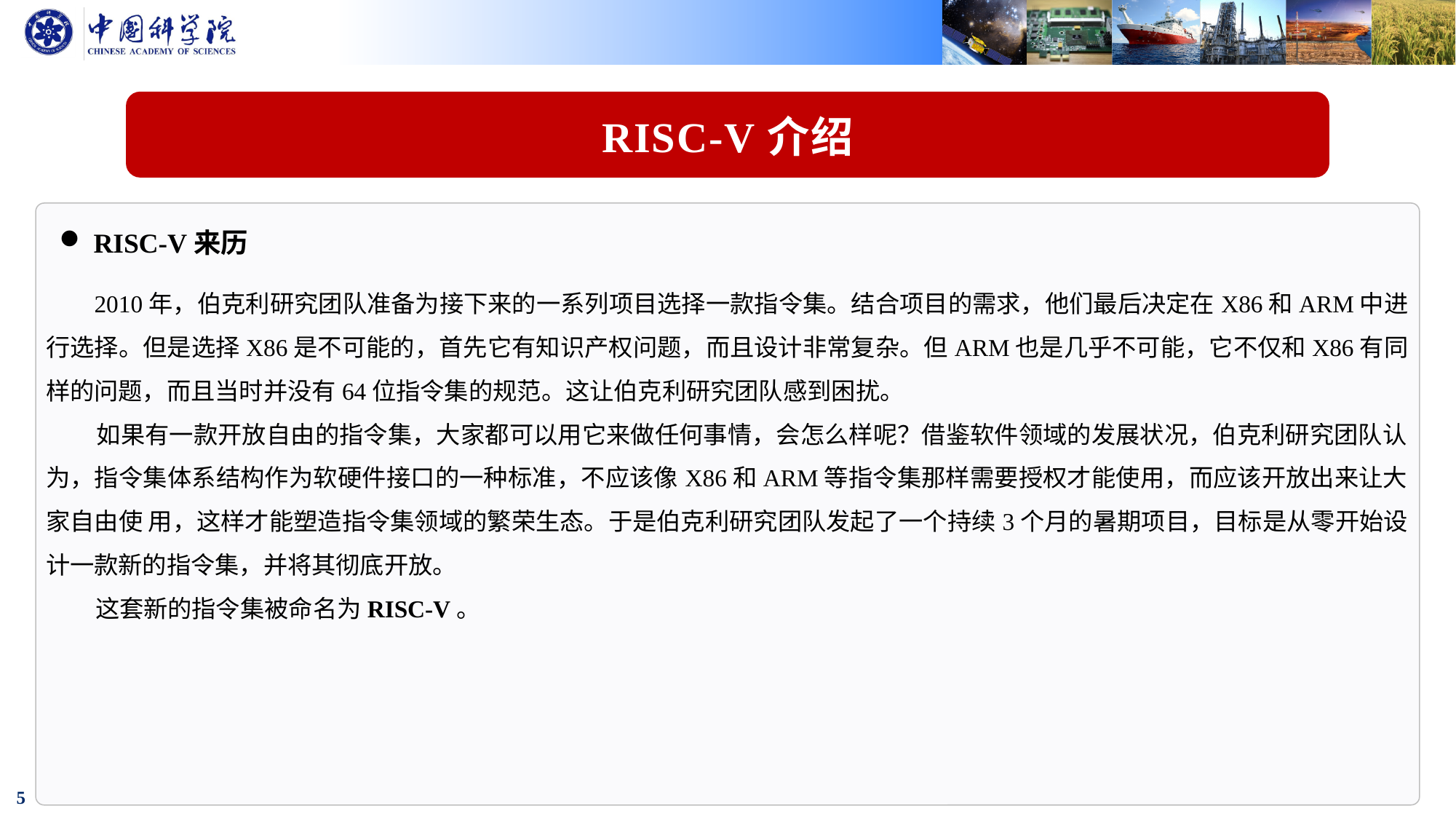

RISC-V介绍

RISC-V来历
        2010年，伯克利研究团队准备为接下来的一系列项目选择一款指令集。结合项目的需求，他们最后决定在X86和ARM中进行选择。但是选择X86是不可能的，首先它有知识产权问题，而且设计非常复杂。但ARM也是几乎不可能，它不仅和X86有同样的问题，而且当时并没有64位指令集的规范。这让伯克利研究团队感到困扰。
        如果有一款开放自由的指令集，大家都可以用它来做任何事情，会怎么样呢？借鉴软件领域的发展状况，伯克利研究团队认为，指令集体系结构作为软硬件接口的一种标准，不应该像X86和ARM等指令集那样需要授权才能使用，而应该开放出来让大家自由使 用，这样才能塑造指令集领域的繁荣生态。于是伯克利研究团队发起了一个持续3个月的暑期项目，目标是从零开始设计一款新的指令集，并将其彻底开放。
        这套新的指令集被命名为RISC-V。